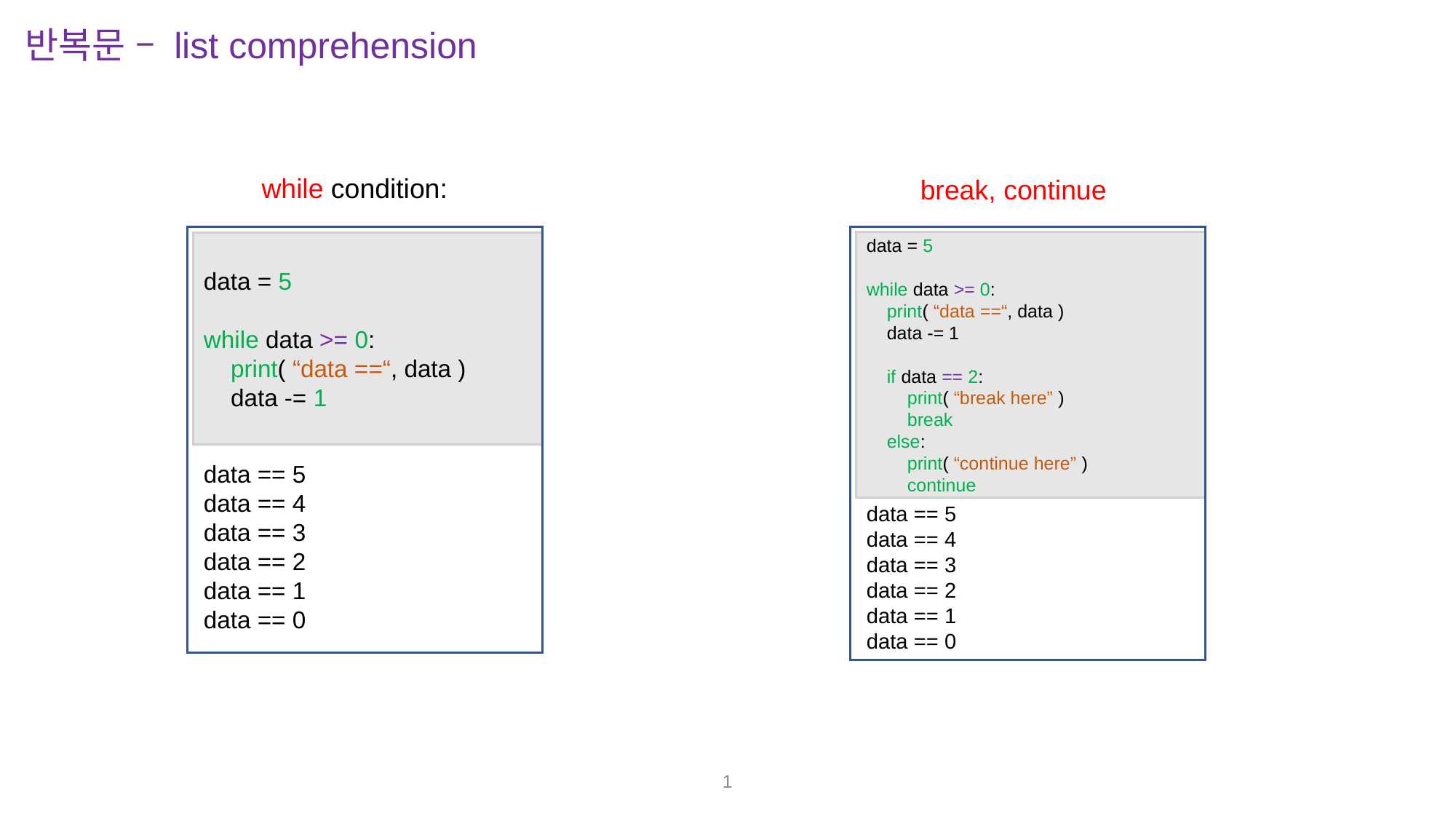

반복문 – list comprehension
while condition:
break, continue

data = 5

while data >= 0:
    print( “data ==“, data )
    data -= 1
data == 5
data == 4
data == 3
data == 2
data == 1
data == 0

data = 5

while data >= 0:
    print( “data ==“, data )
    data -= 1

    if data == 2:
        print( “break here” )
        break
    else:
        print( “continue here” )
        continue
data == 5
data == 4
data == 3
data == 2
data == 1
data == 0
1